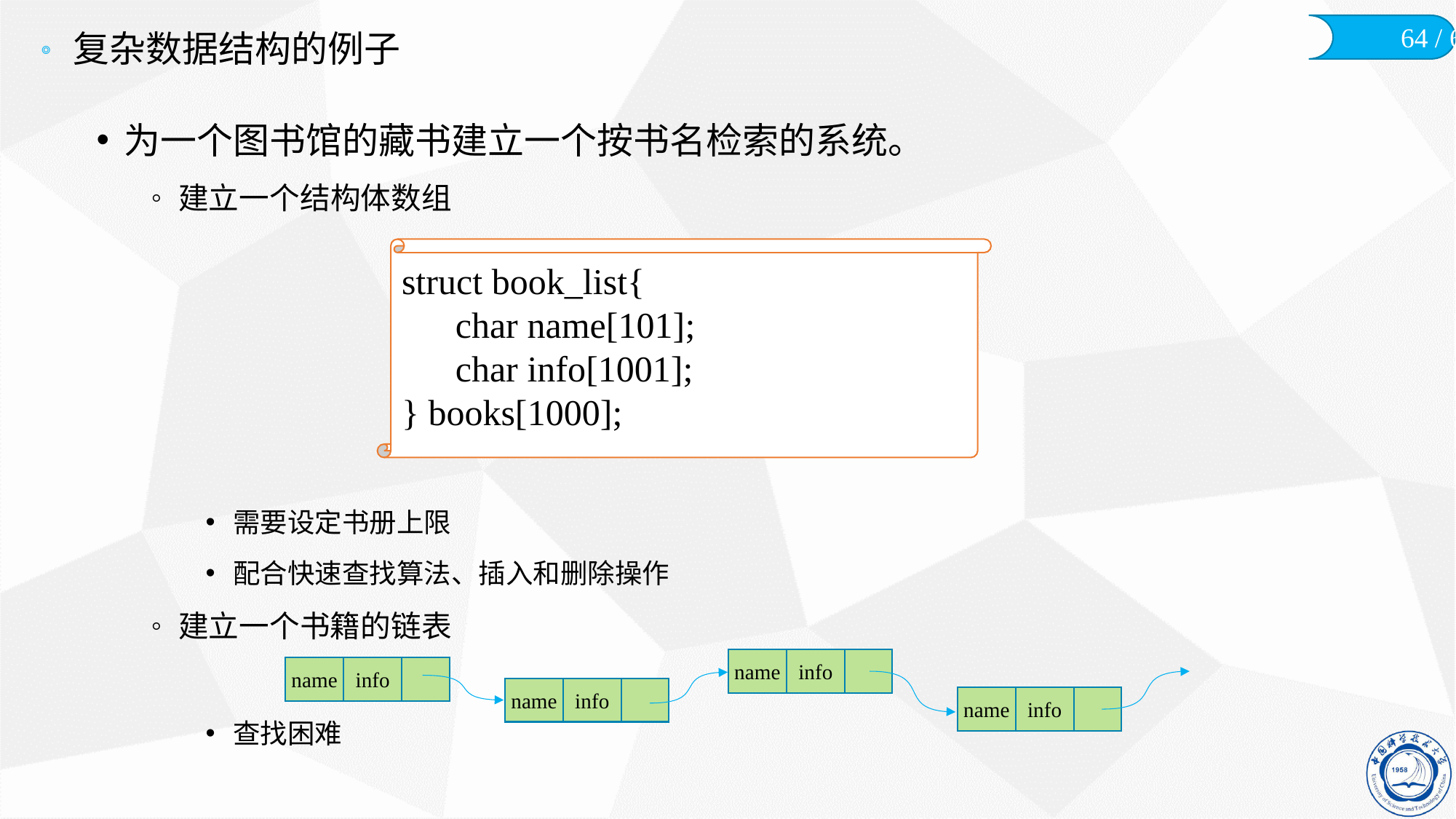

# 复杂数据结构的例子
为一个图书馆的藏书建立一个按书名检索的系统。
建立一个结构体数组

需要设定书册上限
配合快速查找算法、插入和删除操作
建立一个书籍的链表

查找困难

struct book_list{
	char name[101];
	char info[1001];
} books[1000];
name
info

name
info

name
info

name
info